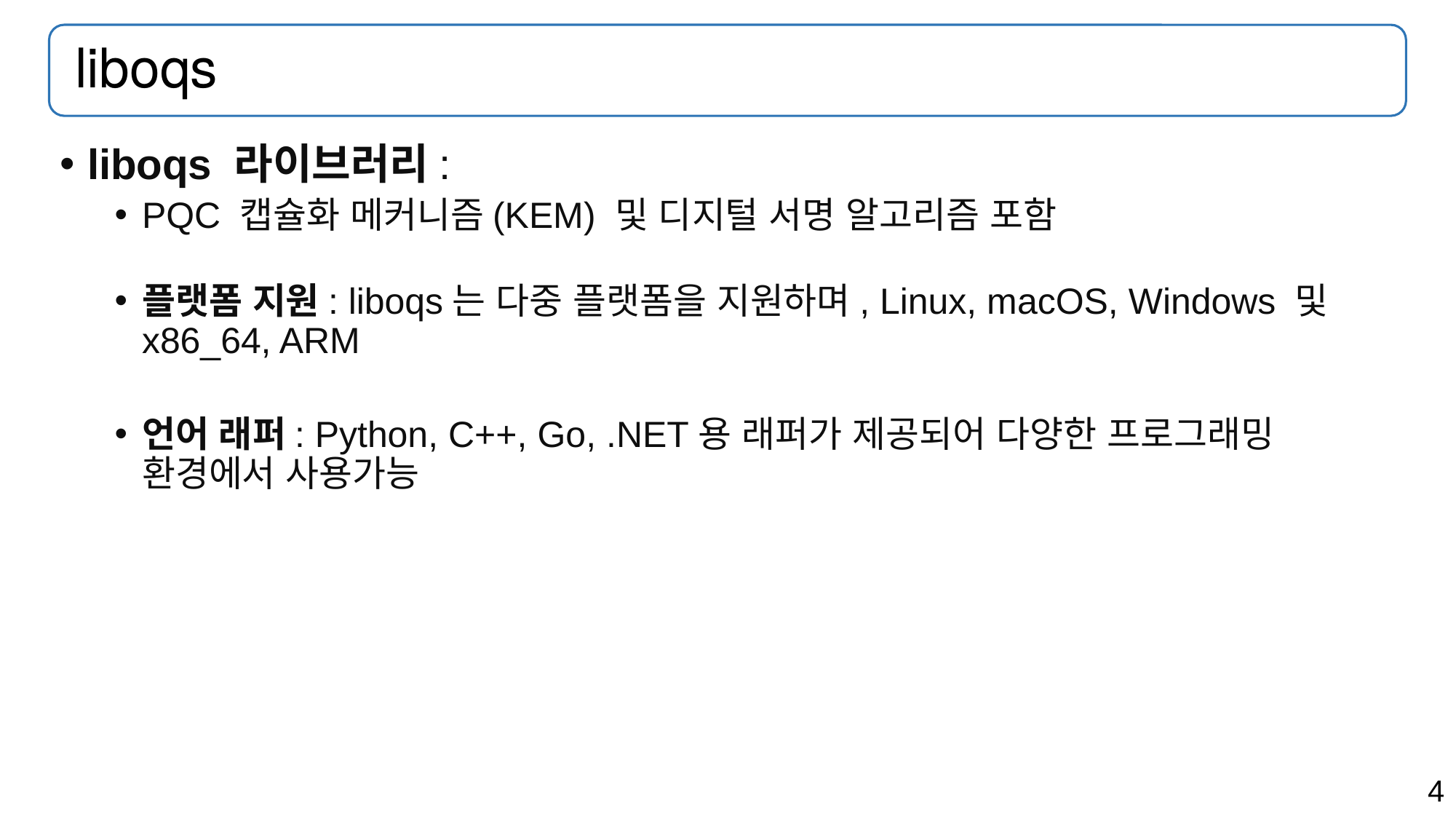

# liboqs
liboqs 라이브러리:
PQC 캡슐화 메커니즘(KEM) 및 디지털 서명 알고리즘 포함
플랫폼 지원: liboqs는 다중 플랫폼을 지원하며, Linux, macOS, Windows 및 x86_64, ARM

언어 래퍼: Python, C++, Go, .NET용 래퍼가 제공되어 다양한 프로그래밍 환경에서 사용가능